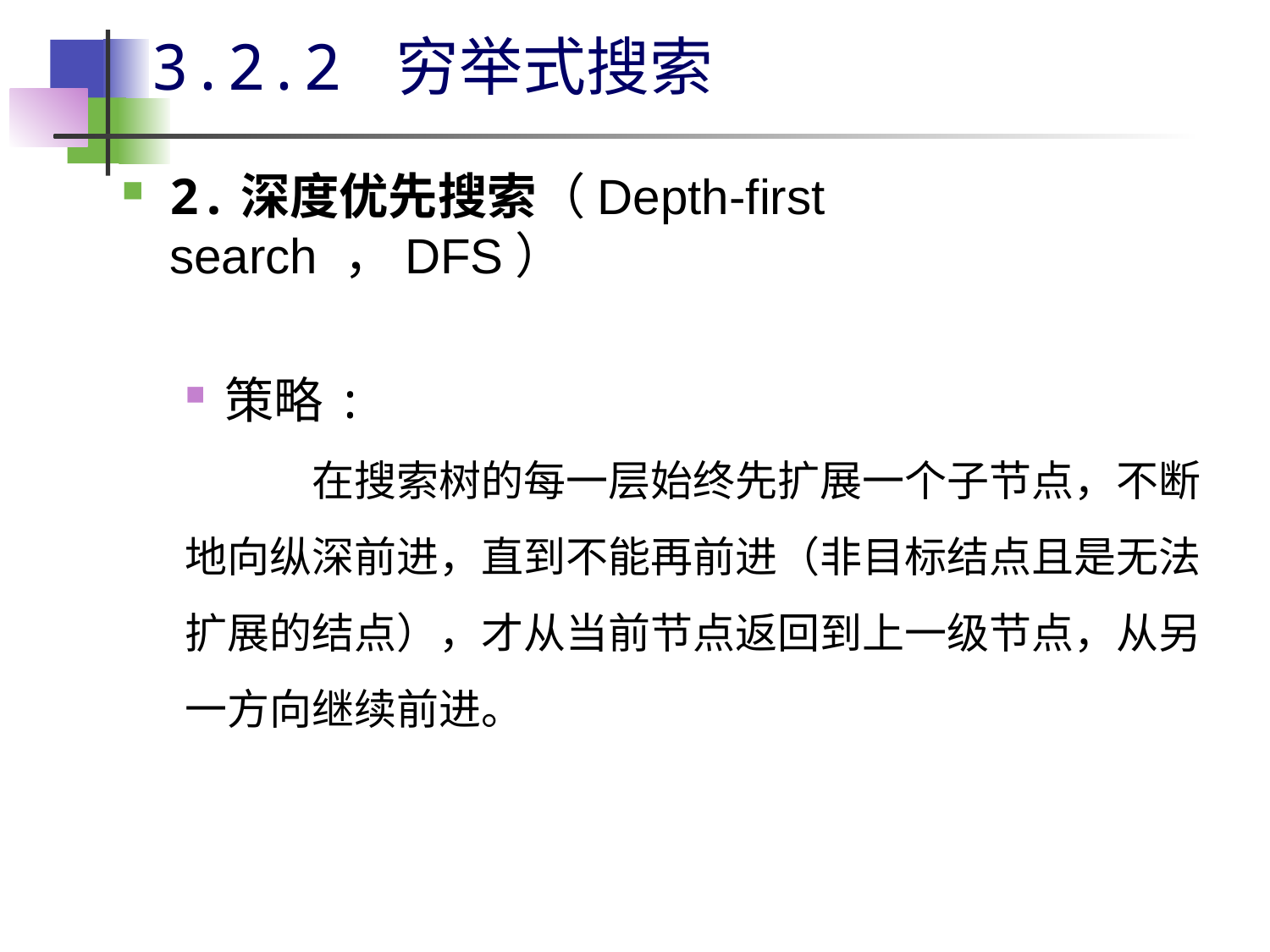

# 3.2.2 穷举式搜索
2.深度优先搜索（Depth-first search ，DFS）

策略:
	在搜索树的每一层始终先扩展一个子节点，不断地向纵深前进，直到不能再前进（非目标结点且是无法扩展的结点），才从当前节点返回到上一级节点，从另一方向继续前进。